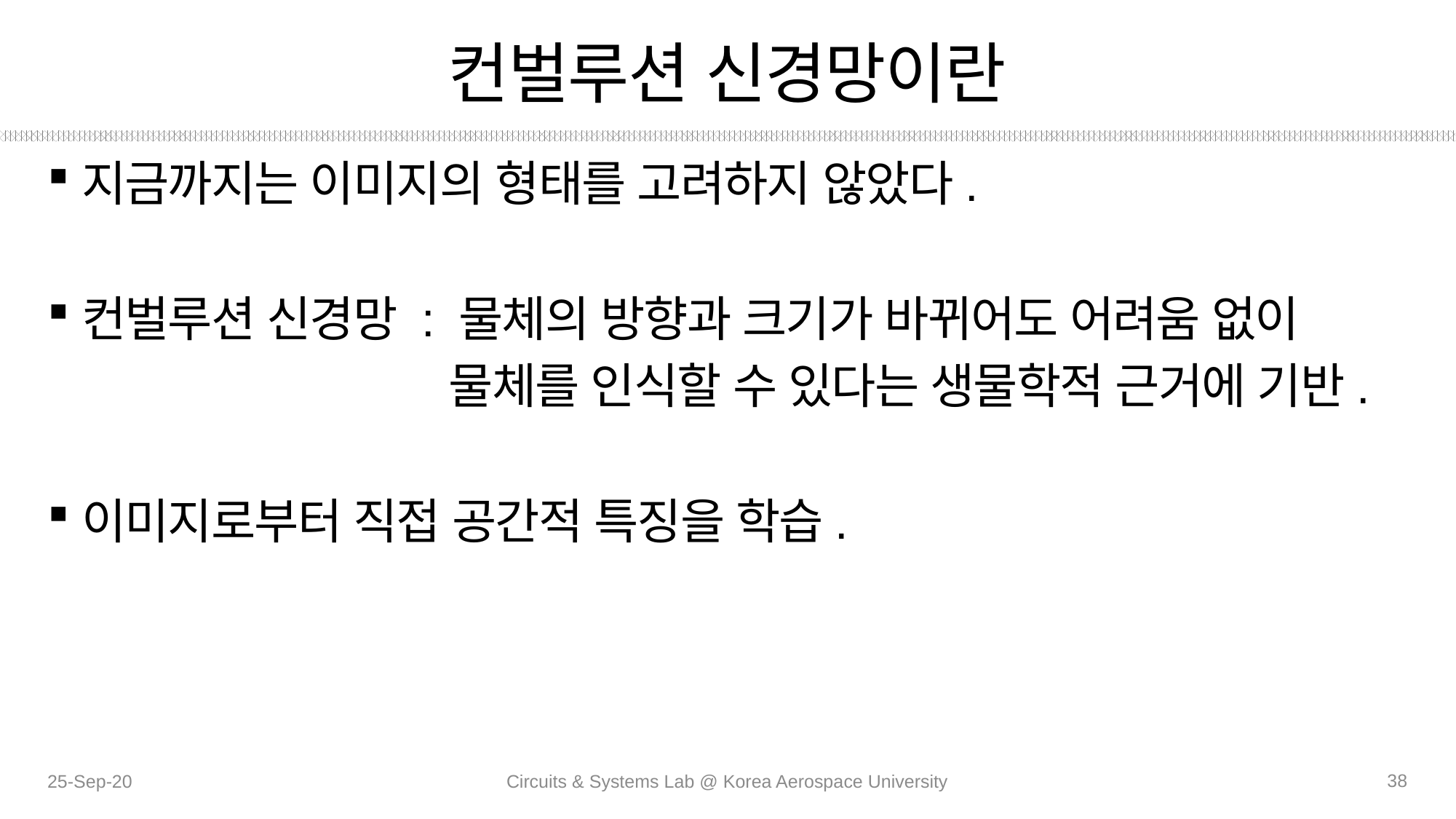

# 컨벌루션 신경망이란
지금까지는 이미지의 형태를 고려하지 않았다.

컨벌루션 신경망 : 물체의 방향과 크기가 바뀌어도 어려움 없이
                                물체를 인식할 수 있다는 생물학적 근거에 기반.

이미지로부터 직접 공간적 특징을 학습.
38
25-Sep-20
Circuits & Systems Lab @ Korea Aerospace University